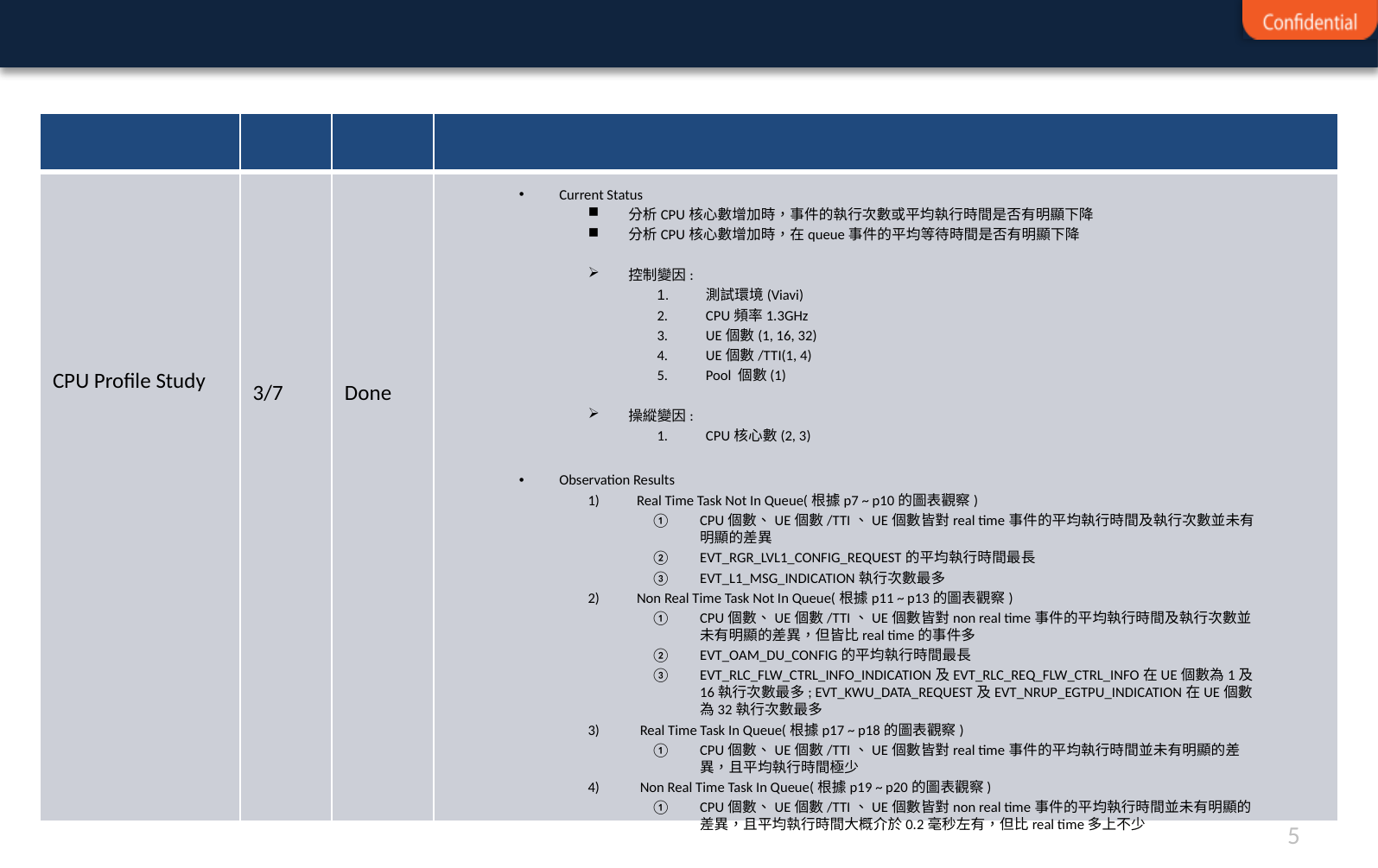

#
|  |  |  |  |
| --- | --- | --- | --- |
| CPU Profile Study | 3/7 | Done |  |
Current Status
分析CPU核心數增加時，事件的執行次數或平均執行時間是否有明顯下降
分析CPU核心數增加時，在queue事件的平均等待時間是否有明顯下降

控制變因:
測試環境(Viavi)
CPU頻率1.3GHz
UE個數(1, 16, 32)
UE個數/TTI(1, 4)
Pool 個數(1)

操縱變因:
CPU核心數(2, 3)

Observation Results
Real Time Task Not In Queue(根據p7 ~ p10的圖表觀察)
CPU個數、UE個數/TTI、UE個數皆對real time事件的平均執行時間及執行次數並未有明顯的差異
EVT_RGR_LVL1_CONFIG_REQUEST的平均執行時間最長
EVT_L1_MSG_INDICATION執行次數最多
Non Real Time Task Not In Queue(根據p11 ~ p13的圖表觀察)
CPU個數、UE個數/TTI、UE個數皆對non real time事件的平均執行時間及執行次數並未有明顯的差異，但皆比real time的事件多
EVT_OAM_DU_CONFIG的平均執行時間最長
EVT_RLC_FLW_CTRL_INFO_INDICATION及EVT_RLC_REQ_FLW_CTRL_INFO在UE個數為1及16執行次數最多; EVT_KWU_DATA_REQUEST及EVT_NRUP_EGTPU_INDICATION在UE個數為32執行次數最多
 Real Time Task In Queue(根據p17 ~ p18的圖表觀察)
CPU個數、UE個數/TTI、UE個數皆對real time事件的平均執行時間並未有明顯的差異，且平均執行時間極少
 Non Real Time Task In Queue(根據p19 ~ p20的圖表觀察)
CPU個數、UE個數/TTI、UE個數皆對non real time事件的平均執行時間並未有明顯的差異，且平均執行時間大概介於0.2毫秒左有，但比real time多上不少

5